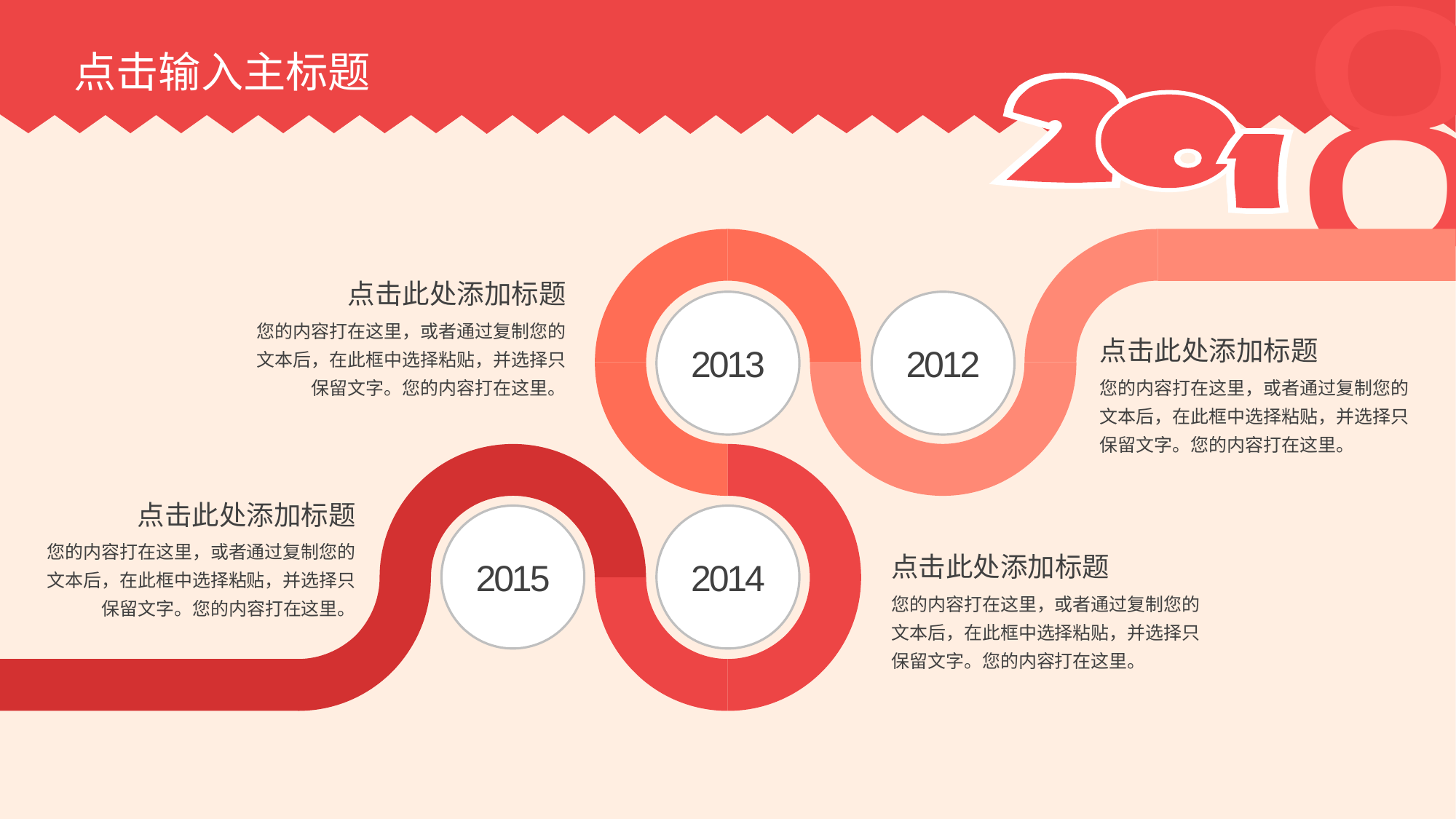

点击输入主标题

点击此处添加标题
2013
2012
您的内容打在这里，或者通过复制您的文本后，在此框中选择粘贴，并选择只保留文字。您的内容打在这里。
点击此处添加标题

您的内容打在这里，或者通过复制您的文本后，在此框中选择粘贴，并选择只保留文字。您的内容打在这里。

点击此处添加标题
2015
2014
点击此处添加标题
您的内容打在这里，或者通过复制您的文本后，在此框中选择粘贴，并选择只保留文字。您的内容打在这里。

您的内容打在这里，或者通过复制您的文本后，在此框中选择粘贴，并选择只保留文字。您的内容打在这里。